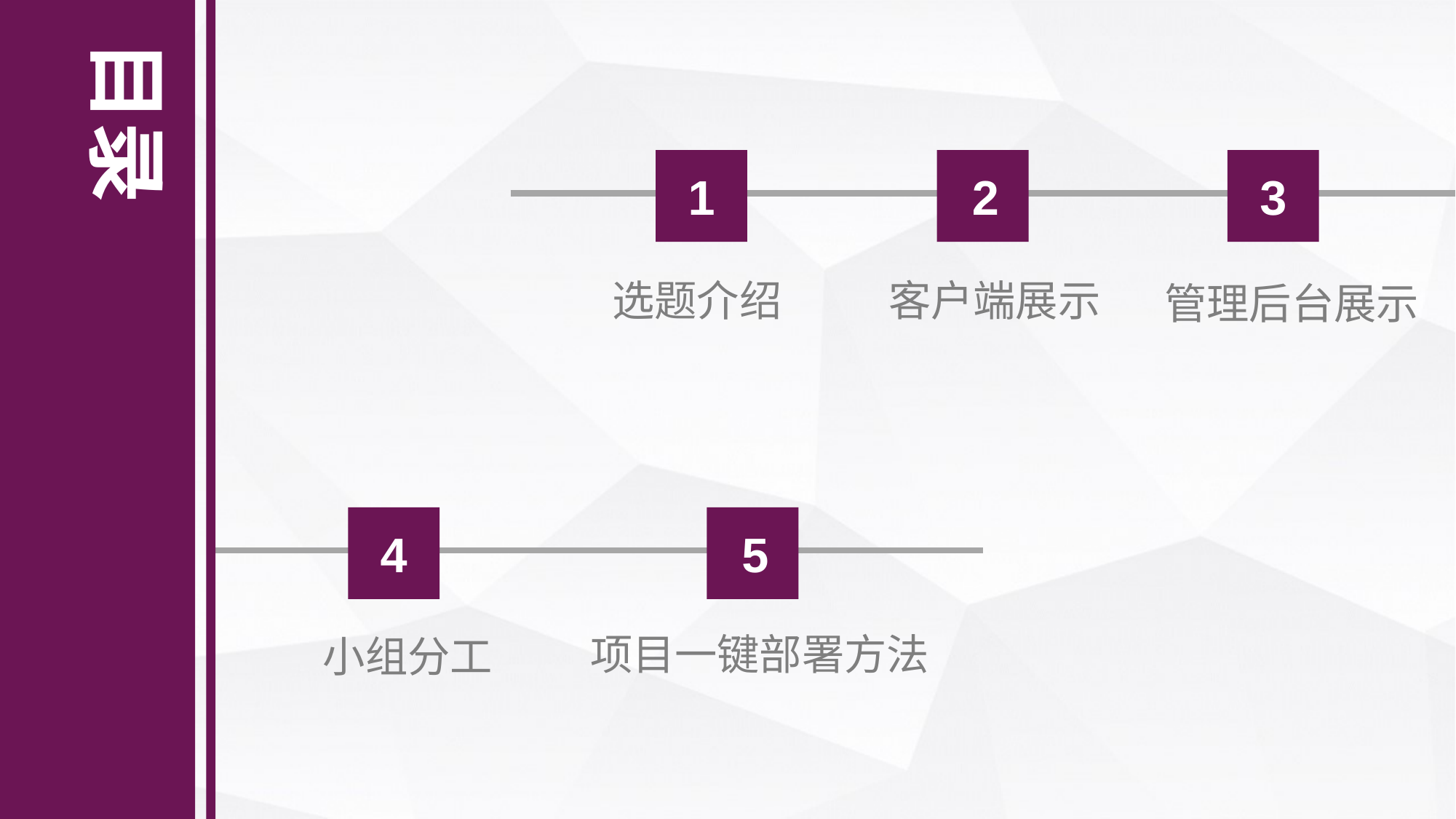

目录

1

2

3
选题介绍
客户端展示
管理后台展示

4

5
项目一键部署方法
小组分工